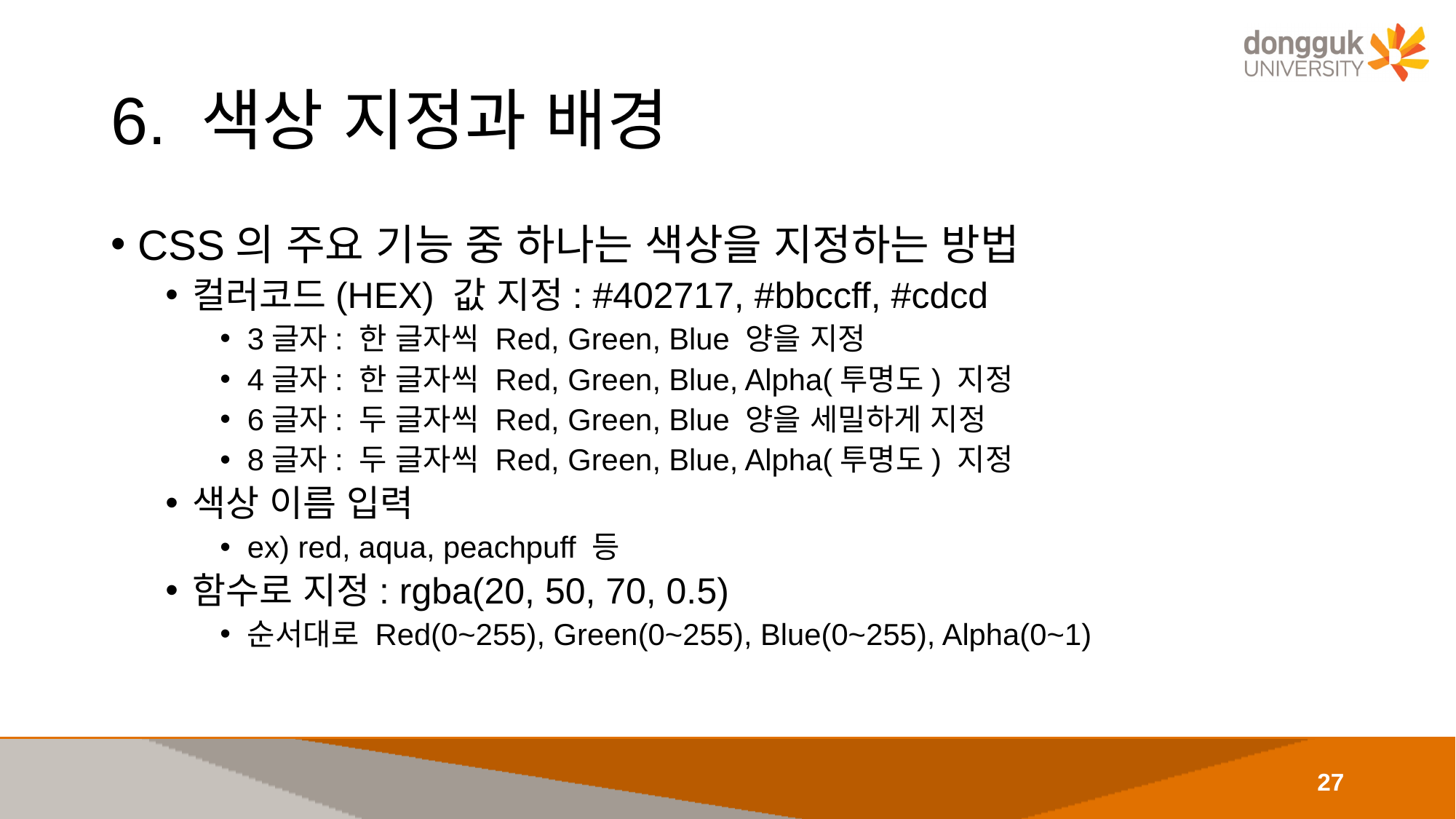

# 6. 색상 지정과 배경
CSS의 주요 기능 중 하나는 색상을 지정하는 방법
컬러코드(HEX) 값 지정: #402717, #bbccff, #cdcd
3글자: 한 글자씩 Red, Green, Blue 양을 지정
4글자: 한 글자씩 Red, Green, Blue, Alpha(투명도) 지정
6글자: 두 글자씩 Red, Green, Blue 양을 세밀하게 지정
8글자: 두 글자씩 Red, Green, Blue, Alpha(투명도) 지정
색상 이름 입력
ex) red, aqua, peachpuff 등
함수로 지정: rgba(20, 50, 70, 0.5)
순서대로 Red(0~255), Green(0~255), Blue(0~255), Alpha(0~1)

27